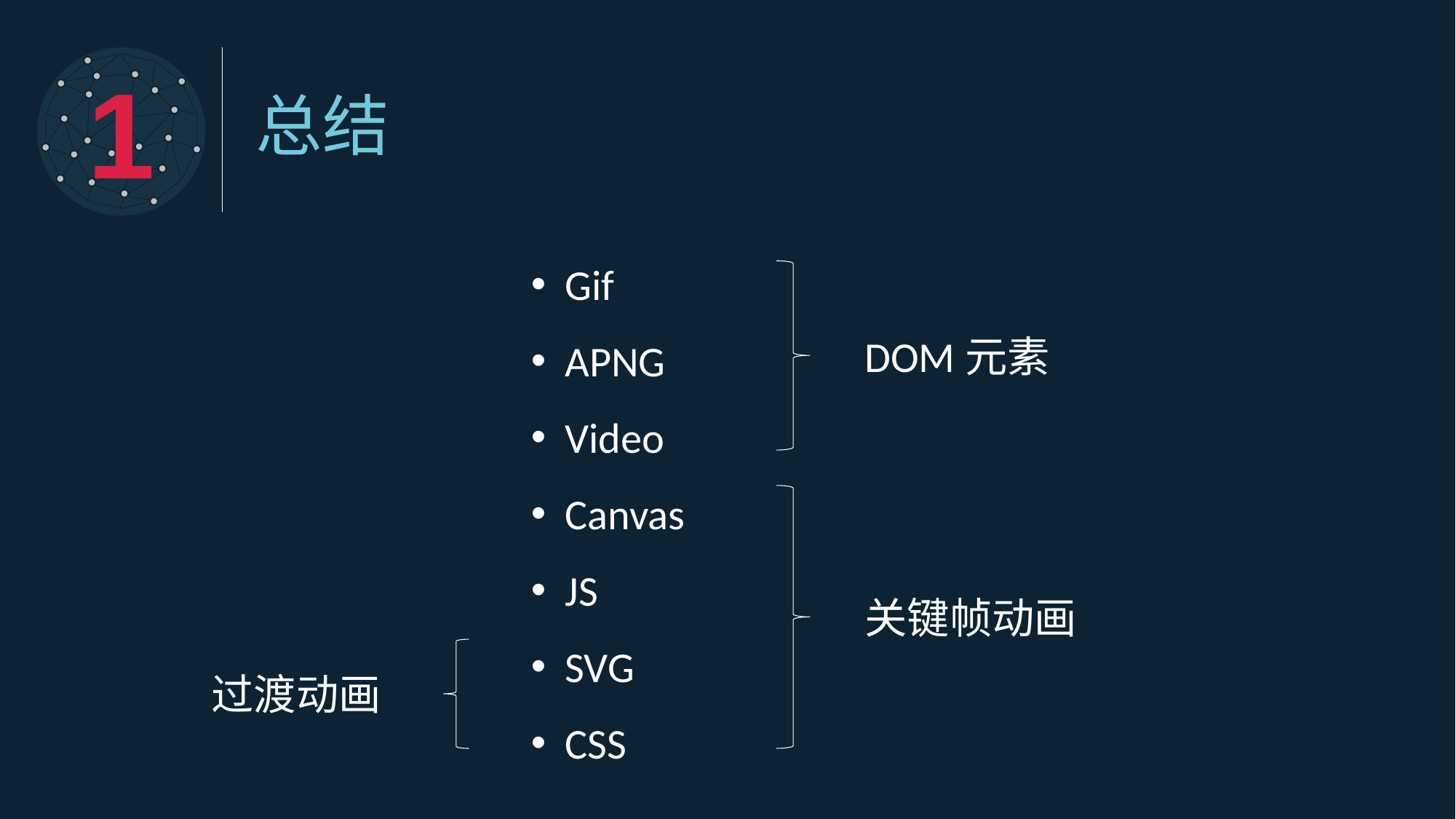

1
总结
Gif
APNG
Video
Canvas
JS
SVG
CSS

DOM元素

关键帧动画

过渡动画